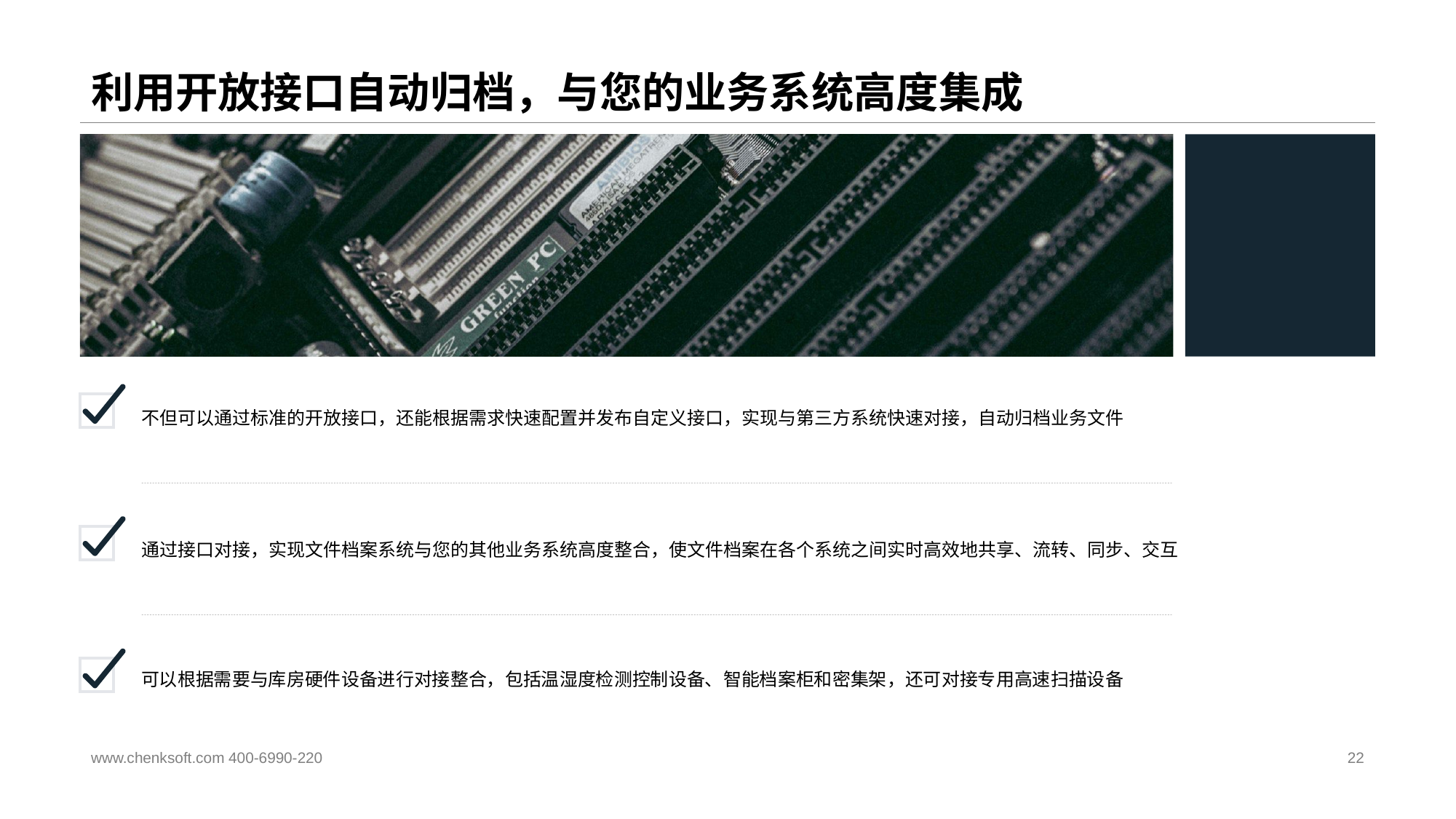

# 利用开放接口自动归档，与您的业务系统高度集成

不但可以通过标准的开放接口，还能根据需求快速配置并发布自定义接口，实现与第三方系统快速对接，自动归档业务文件

通过接口对接，实现文件档案系统与您的其他业务系统高度整合，使文件档案在各个系统之间实时高效地共享、流转、同步、交互

可以根据需要与库房硬件设备进行对接整合，包括温湿度检测控制设备、智能档案柜和密集架，还可对接专用高速扫描设备

www.chenksoft.com 400-6990-220
22